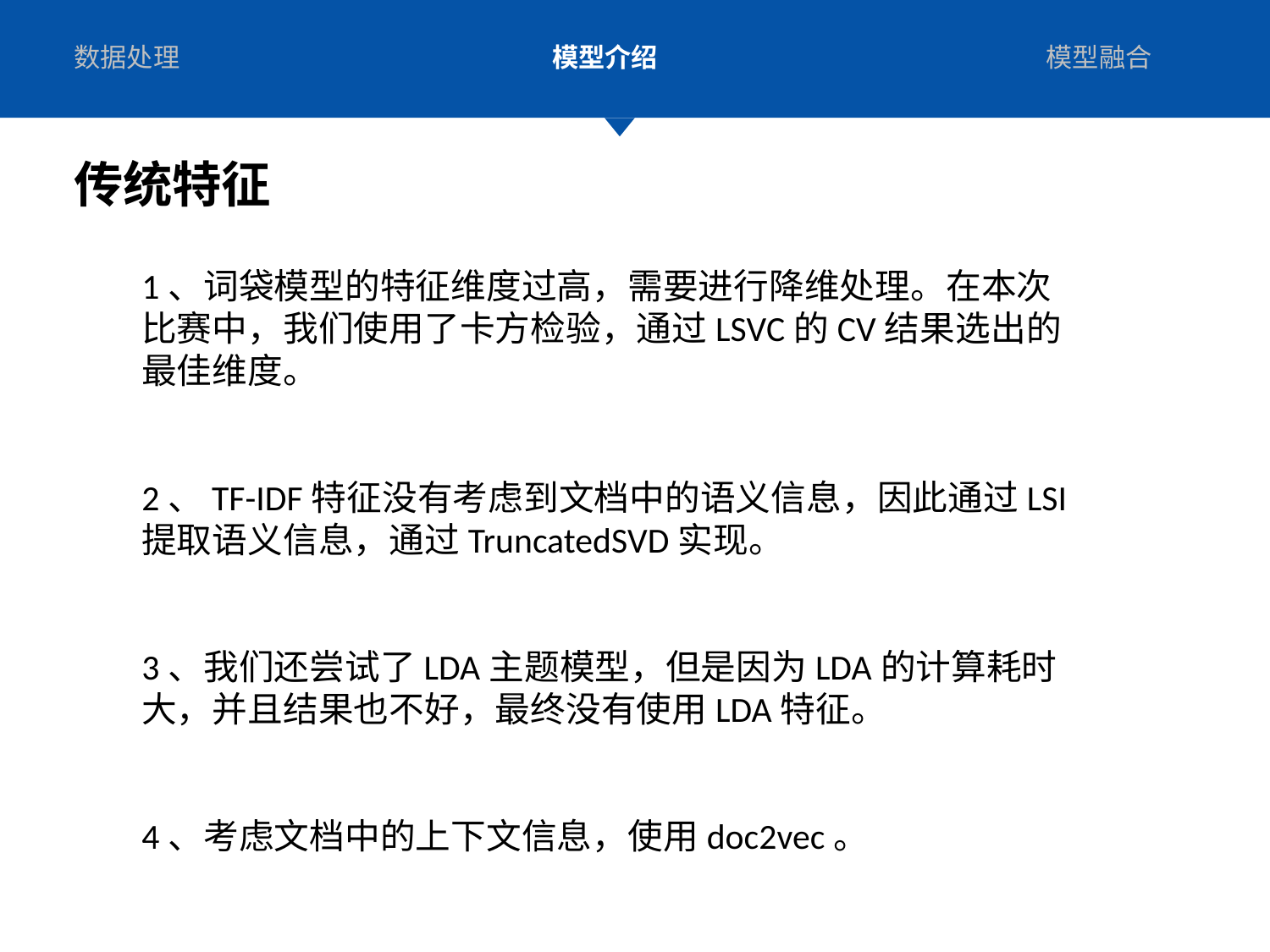

数据处理
模型介绍
模型融合

传统特征
二、模型介绍
1、词袋模型的特征维度过高，需要进行降维处理。在本次比赛中，我们使用了卡方检验，通过LSVC的CV结果选出的最佳维度。

2、TF-IDF特征没有考虑到文档中的语义信息，因此通过LSI提取语义信息，通过TruncatedSVD实现。

3、我们还尝试了LDA主题模型，但是因为LDA的计算耗时大，并且结果也不好，最终没有使用LDA特征。

4、考虑文档中的上下文信息，使用doc2vec。